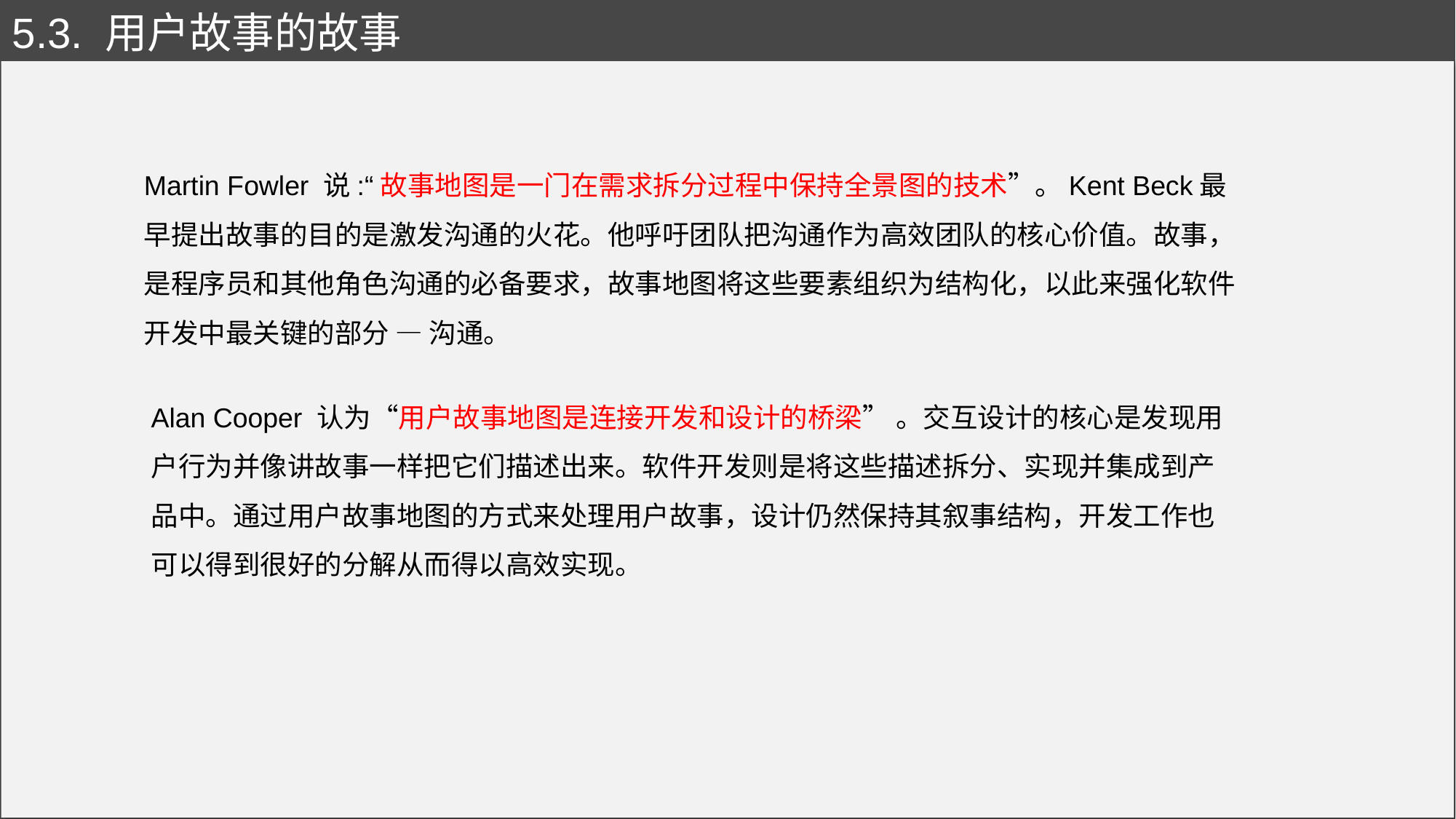

# 5.3. 用户故事的故事
Martin Fowler 说:“故事地图是一门在需求拆分过程中保持全景图的技术”。Kent Beck最早提出故事的目的是激发沟通的火花。他呼吁团队把沟通作为高效团队的核心价值。故事，是程序员和其他角色沟通的必备要求，故事地图将这些要素组织为结构化，以此来强化软件开发中最关键的部分 — 沟通。
Alan Cooper 认为“用户故事地图是连接开发和设计的桥梁” 。交互设计的核心是发现用户行为并像讲故事一样把它们描述出来。软件开发则是将这些描述拆分、实现并集成到产品中。通过用户故事地图的方式来处理用户故事，设计仍然保持其叙事结构，开发工作也可以得到很好的分解从而得以高效实现。